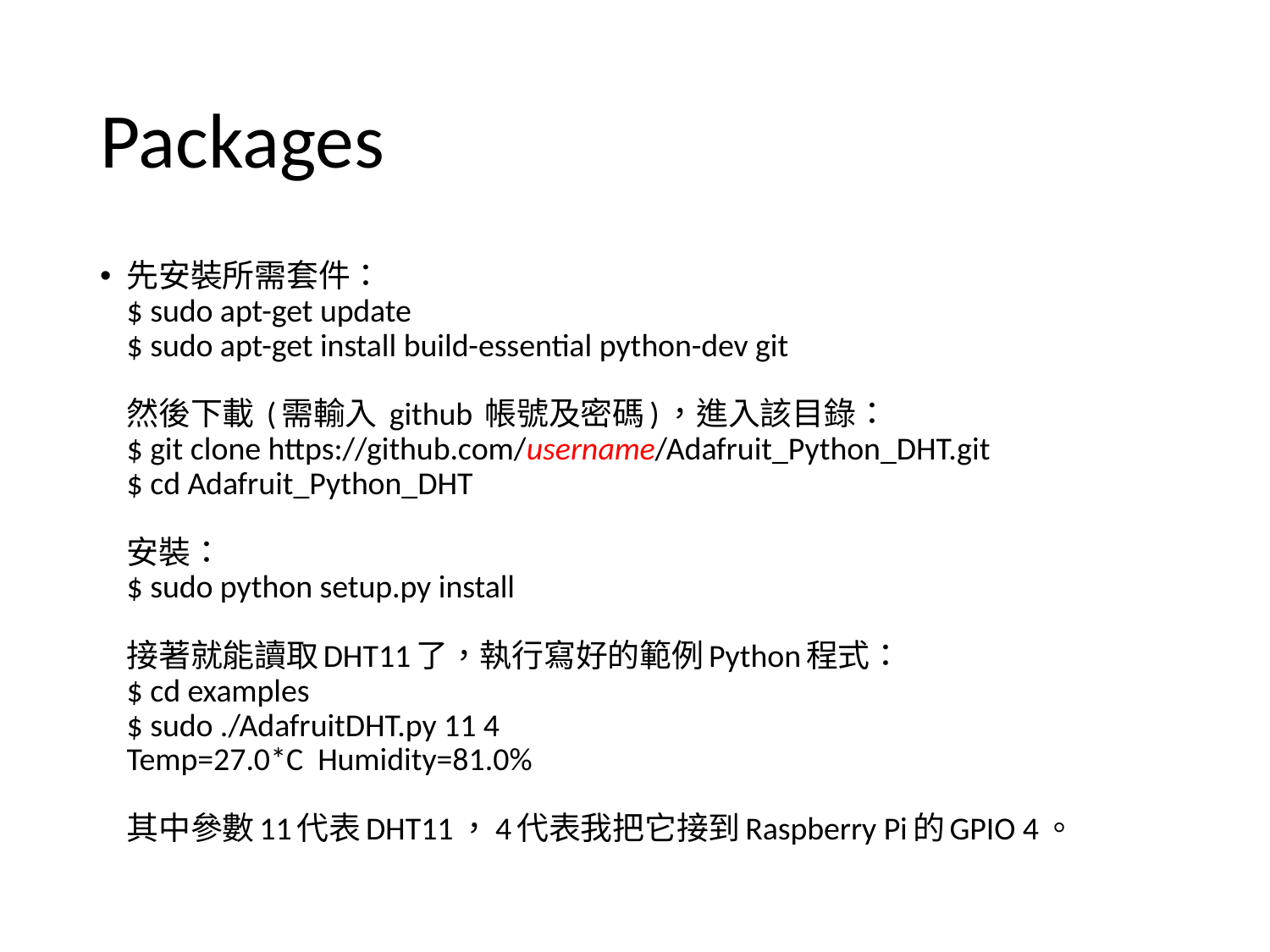

# Packages
先安裝所需套件：
$ sudo apt-get update
$ sudo apt-get install build-essential python-dev git
然後下載 (需輸入 github 帳號及密碼)，進入該目錄：
$ git clone https://github.com/username/Adafruit_Python_DHT.git
$ cd Adafruit_Python_DHT
安裝： 
$ sudo python setup.py install
接著就能讀取DHT11了，執行寫好的範例Python程式：
$ cd examples
$ sudo ./AdafruitDHT.py 11 4
Temp=27.0*C  Humidity=81.0%
其中參數11代表DHT11，4代表我把它接到Raspberry Pi的GPIO 4。